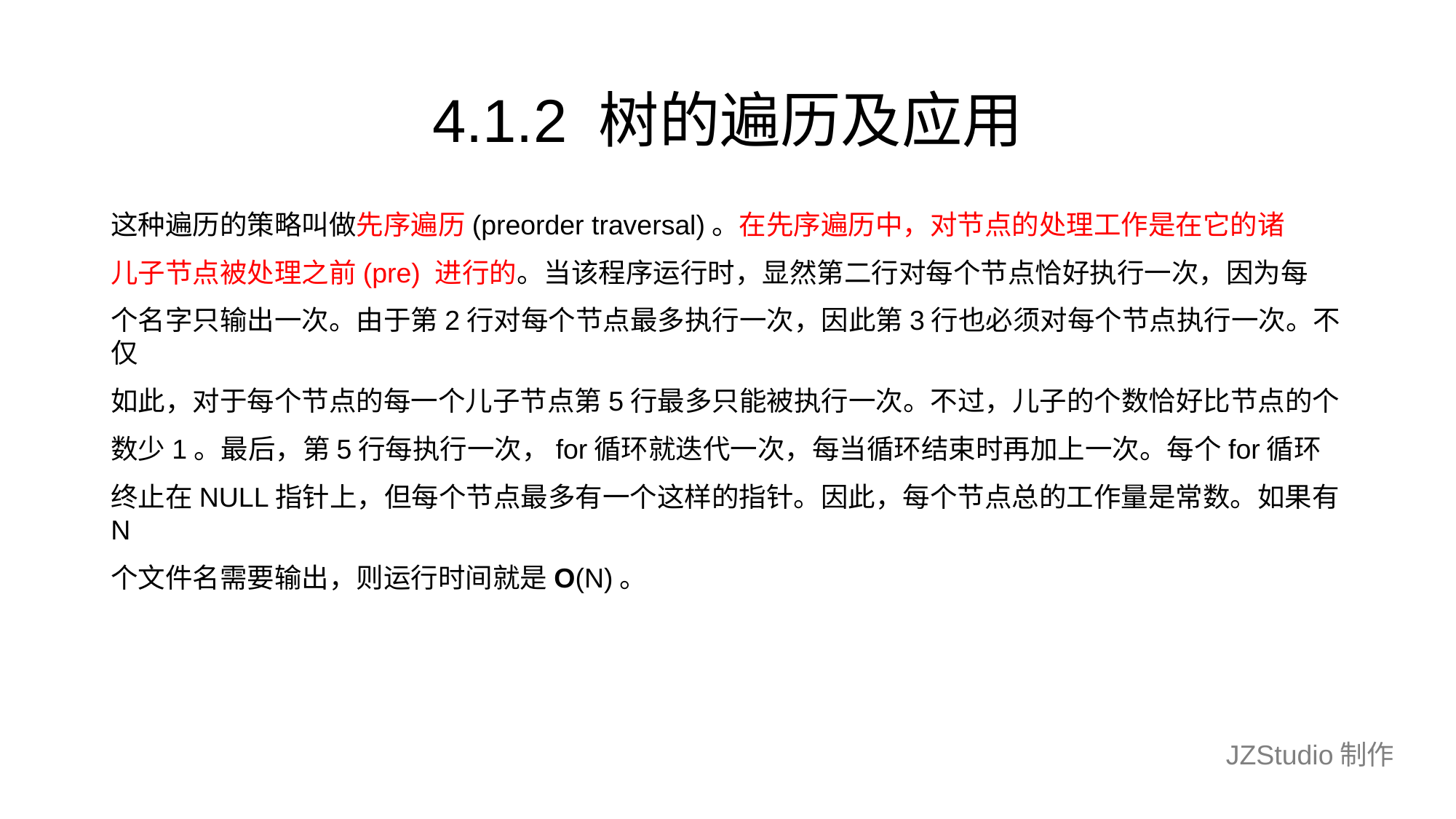

# 4.1.2 树的遍历及应用
这种遍历的策略叫做先序遍历(preorder traversal)。在先序遍历中，对节点的处理工作是在它的诸
儿子节点被处理之前(pre) 进行的。当该程序运行时，显然第二行对每个节点恰好执行一次，因为每
个名字只输出一次。由于第2行对每个节点最多执行一次，因此第3行也必须对每个节点执行一次。不仅
如此，对于每个节点的每一个儿子节点第5行最多只能被执行一次。不过，儿子的个数恰好比节点的个
数少1。最后，第5行每执行一次，for循环就迭代一次，每当循环结束时再加上一次。每个for循环
终止在NULL指针上，但每个节点最多有一个这样的指针。因此，每个节点总的工作量是常数。如果有N
个文件名需要输出，则运行时间就是O(N)。